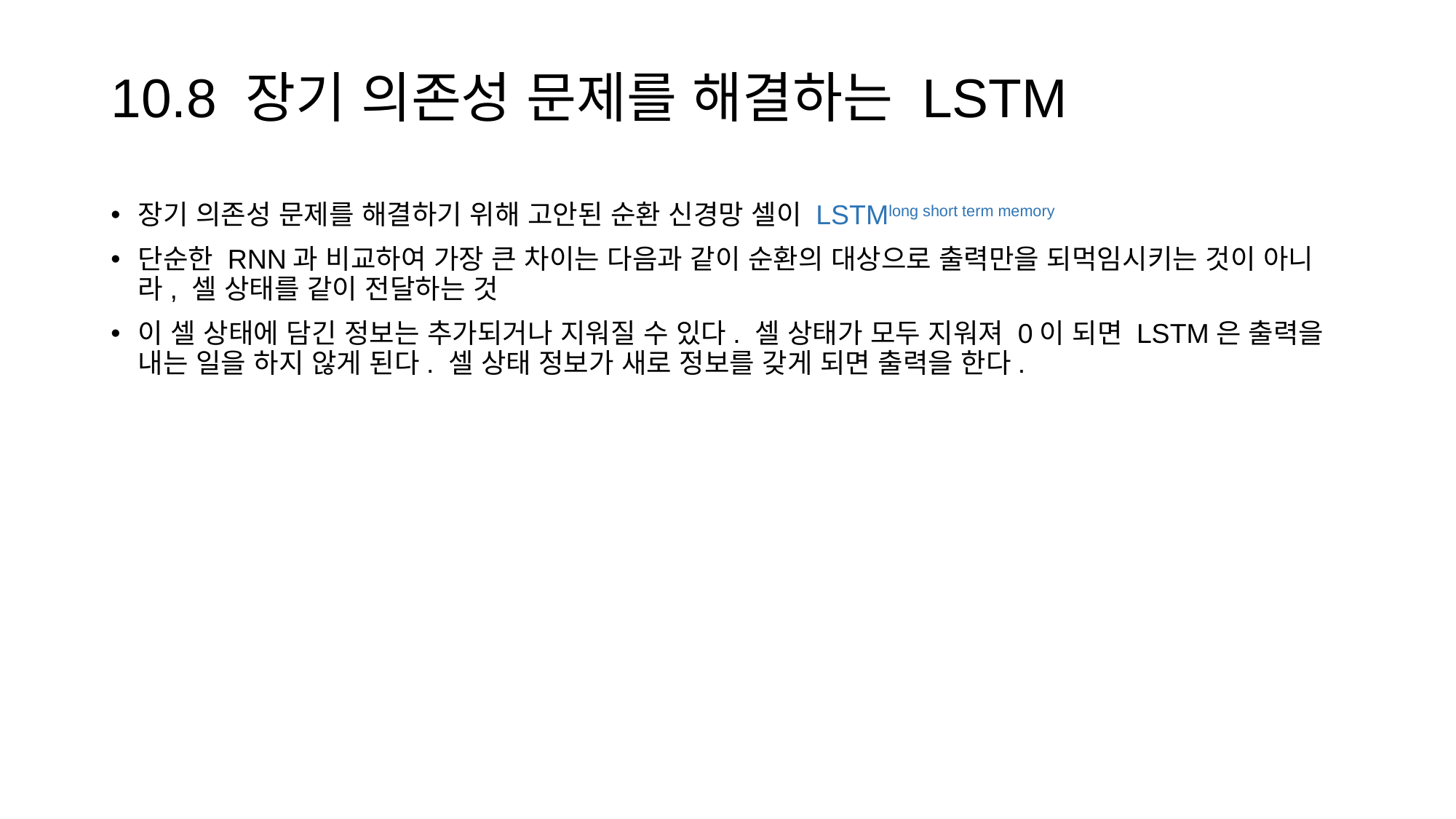

# 10.8 장기 의존성 문제를 해결하는 LSTM
장기 의존성 문제를 해결하기 위해 고안된 순환 신경망 셀이 LSTMlong short term memory
단순한 RNN과 비교하여 가장 큰 차이는 다음과 같이 순환의 대상으로 출력만을 되먹임시키는 것이 아니라, 셀 상태를 같이 전달하는 것
이 셀 상태에 담긴 정보는 추가되거나 지워질 수 있다. 셀 상태가 모두 지워져 0이 되면 LSTM은 출력을 내는 일을 하지 않게 된다. 셀 상태 정보가 새로 정보를 갖게 되면 출력을 한다.